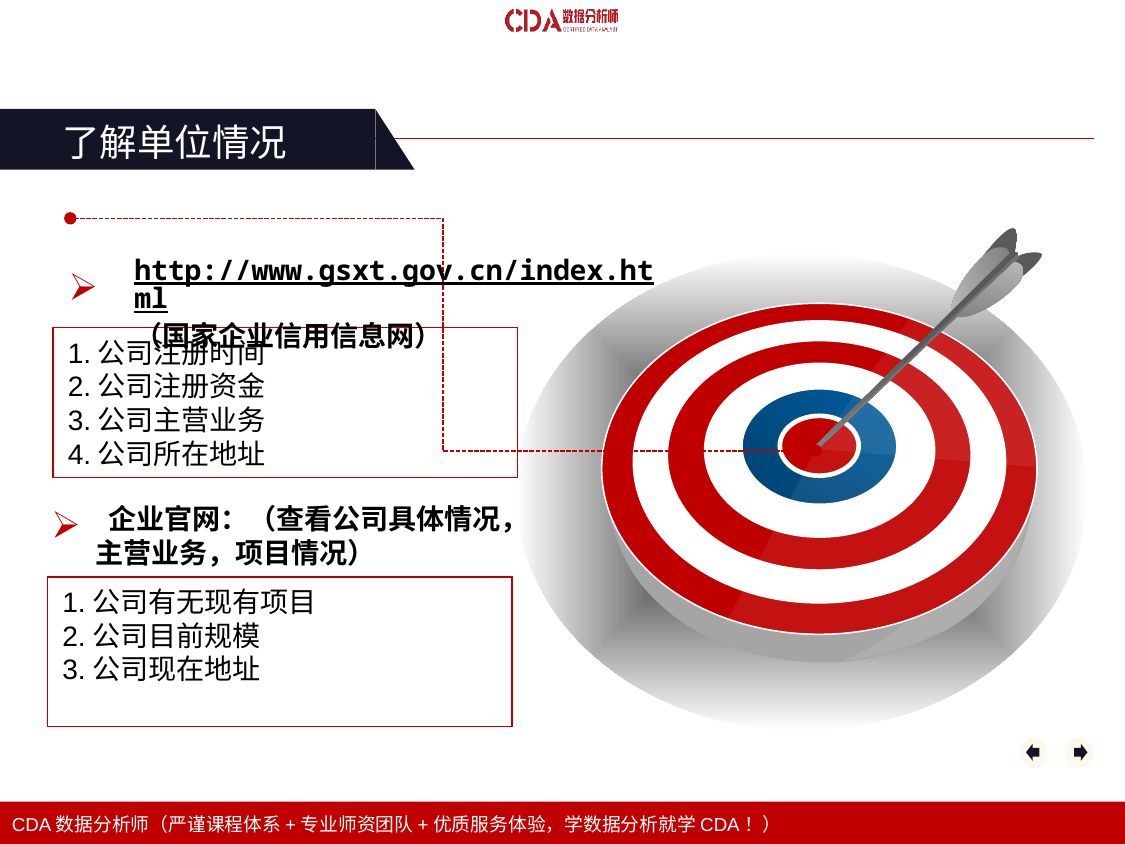

了解单位情况

http://www.gsxt.gov.cn/index.html（国家企业信用信息网）

1.公司注册时间
2.公司注册资金
3.公司主营业务
4.公司所在地址

 企业官网：（查看公司具体情况，主营业务，项目情况）

1.公司有无现有项目
2.公司目前规模
3.公司现在地址